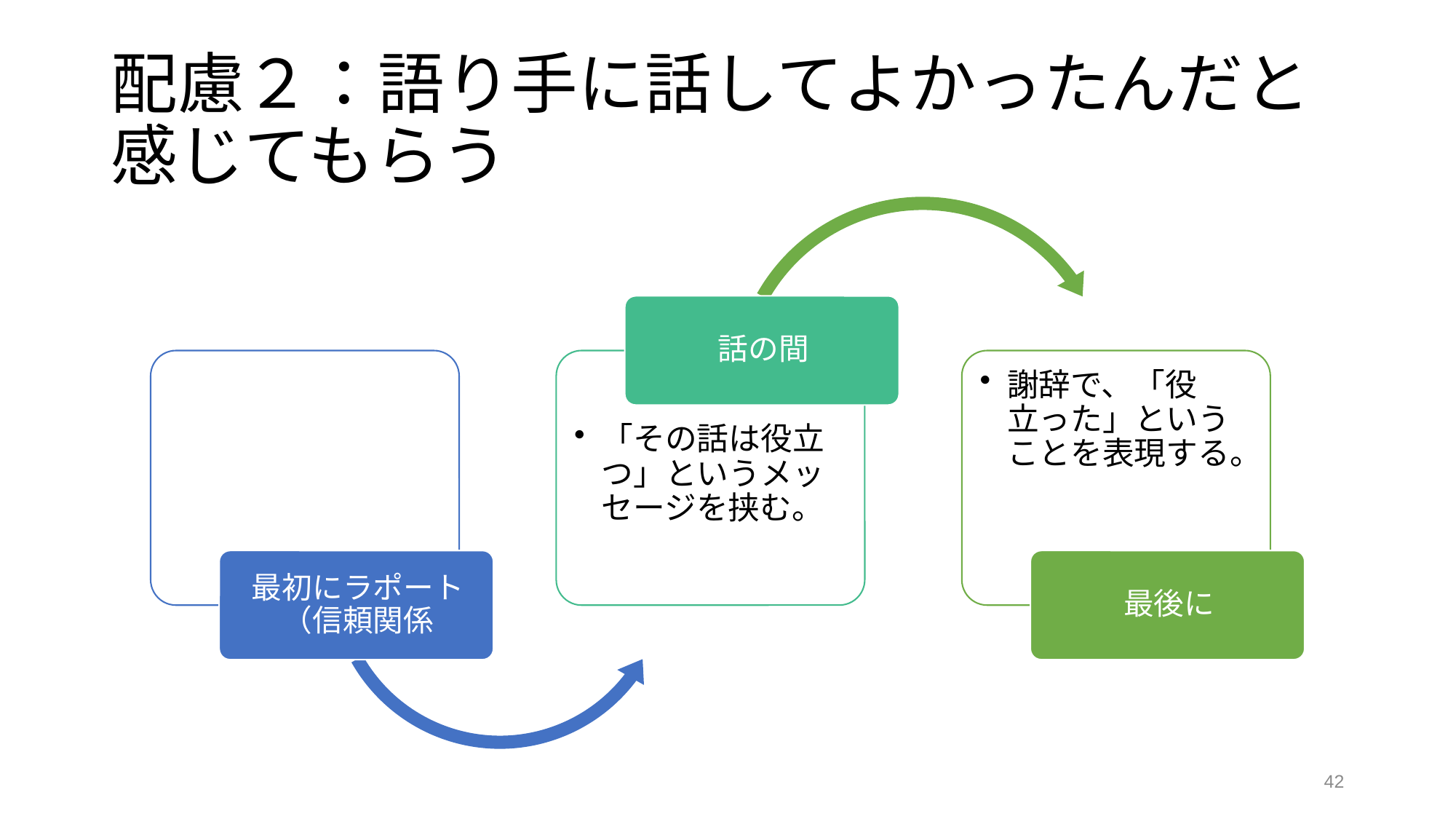

# 配慮２：語り手に話してよかったんだと感じてもらう
最初にラポート（信頼関係
「その話は役立つ」というメッセージを挟む。

話の間
謝辞で、「役立った」ということを表現する。
最後に
42